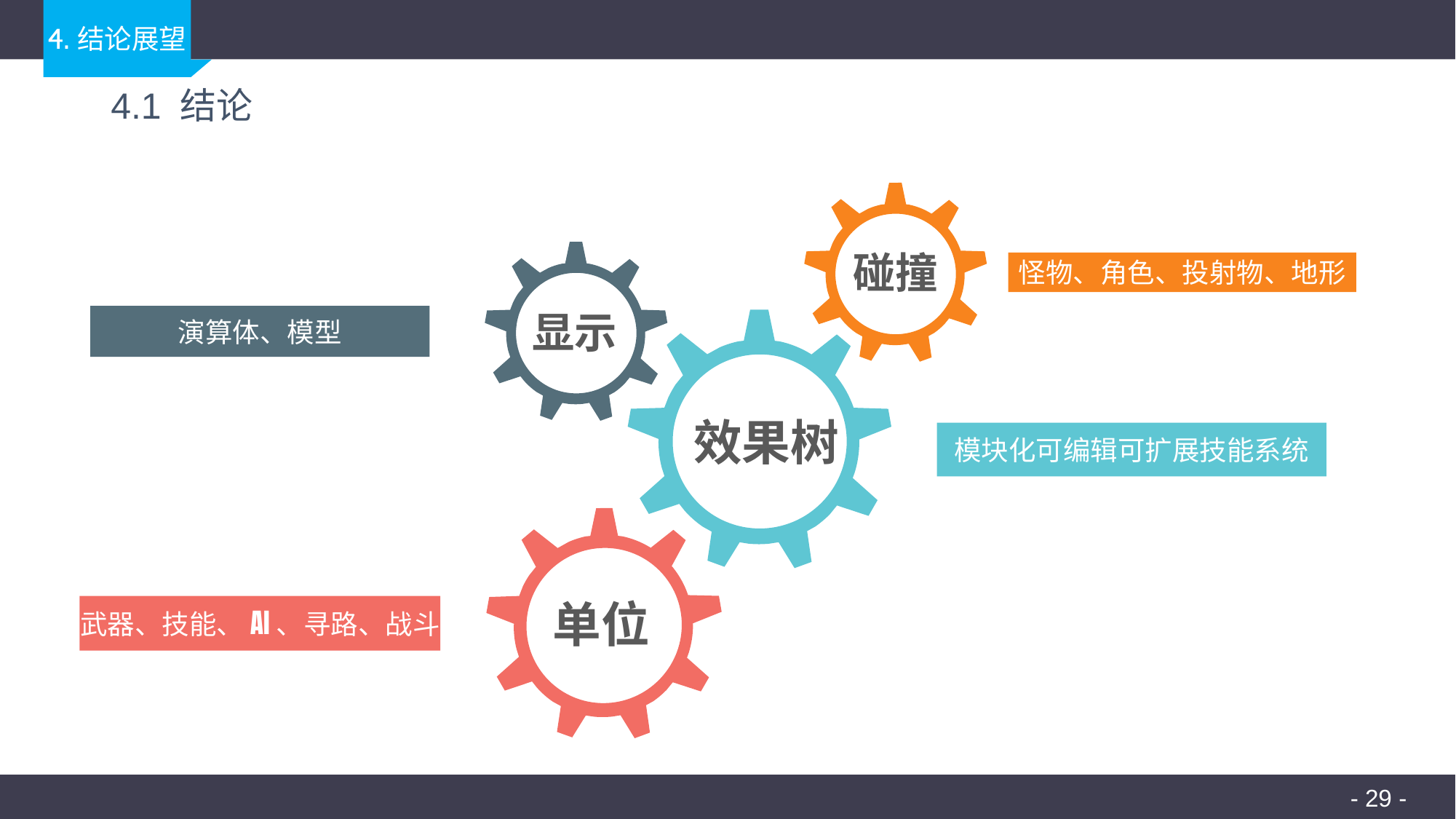

# 4.1 结论

碰撞

怪物、角色、投射物、地形
显示
演算体、模型

效果树
模块化可编辑可扩展技能系统

单位
武器、技能、AI、寻路、战斗